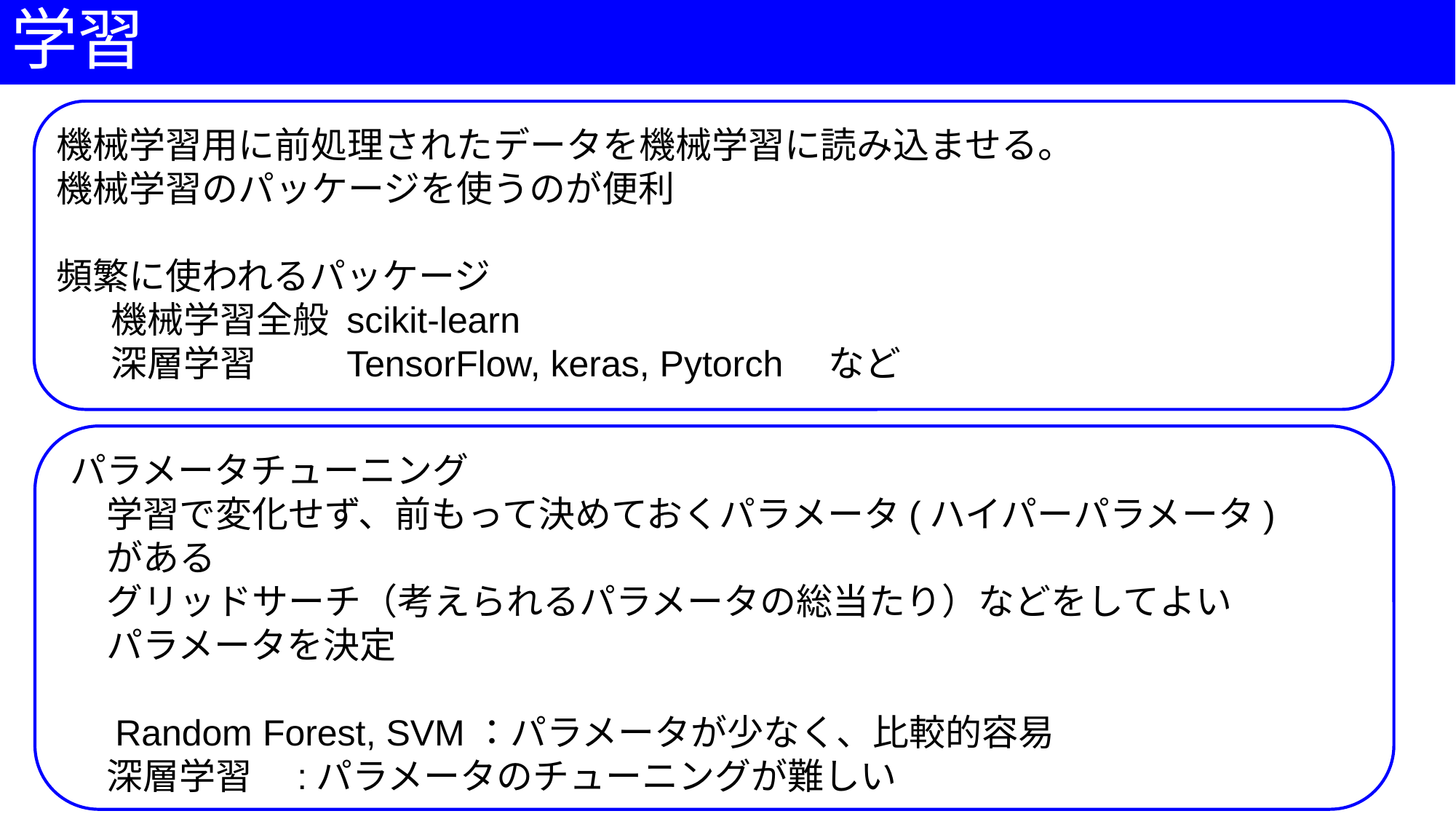

# 学習

機械学習用に前処理されたデータを機械学習に読み込ませる。
機械学習のパッケージを使うのが便利

頻繁に使われるパッケージ
機械学習全般 scikit-learn
深層学習　　 TensorFlow, keras, Pytorch　など

パラメータチューニング
　学習で変化せず、前もって決めておくパラメータ(ハイパーパラメータ)
　がある
　グリッドサーチ（考えられるパラメータの総当たり）などをしてよい
　パラメータを決定

　Random Forest, SVM：パラメータが少なく、比較的容易
　深層学習　:パラメータのチューニングが難しい